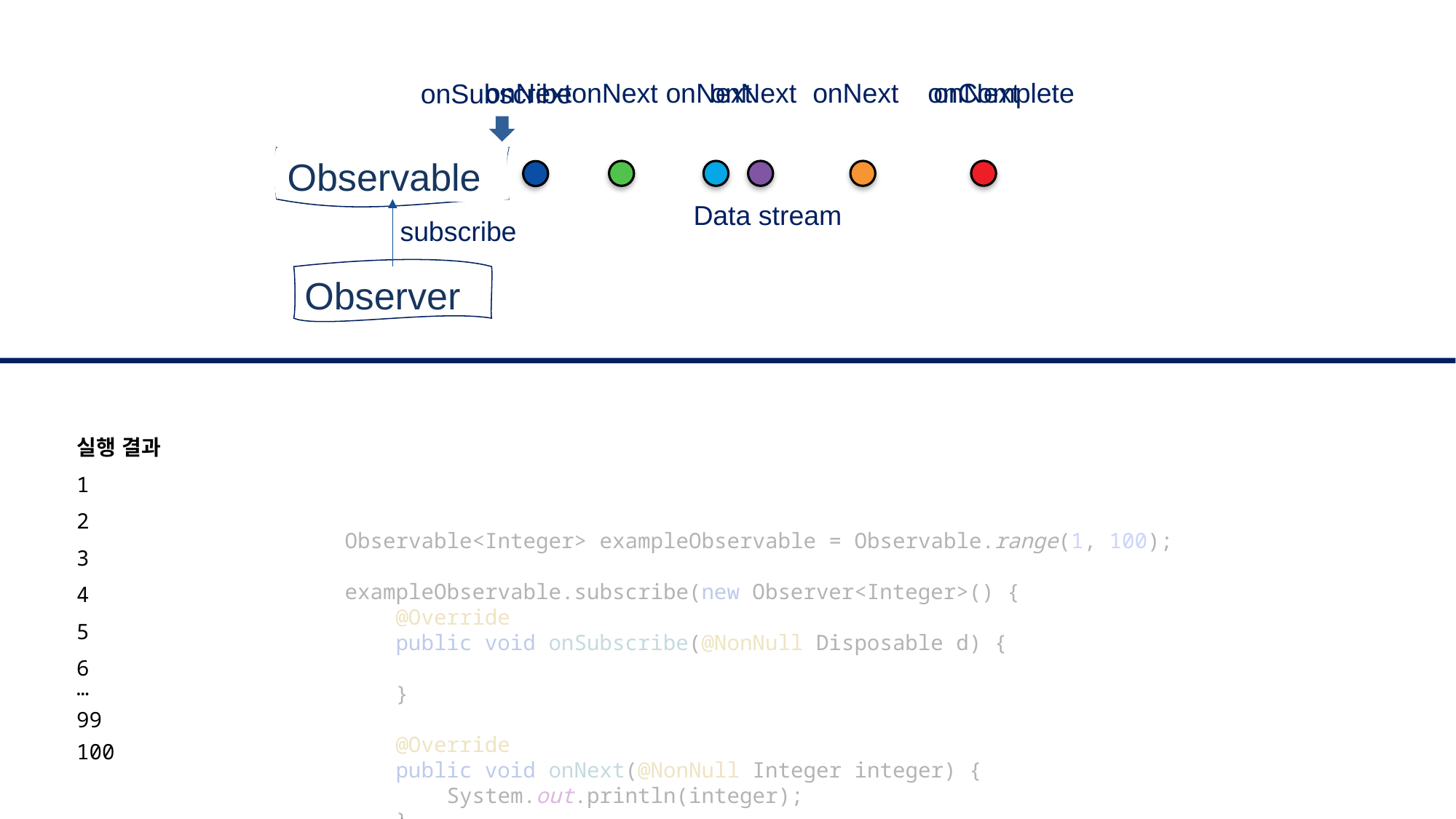

onComplete
onNext
onNext
onNext
onNext
onNext
onNext
onSubscribe

Observable

Data stream
subscribe
Observer
실행 결과
1
2
Observable<Integer> exampleObservable = Observable.range(1, 100);
exampleObservable.subscribe(new Observer<Integer>() {
    @Override
    public void onSubscribe(@NonNull Disposable d) {
    }
    @Override
    public void onNext(@NonNull Integer integer) {
        System.out.println(integer);
    }
    @Override
    public void onError(@NonNull Throwable e) {
    }
    @Override
    public void onComplete() {
    }
});

3
4
5
6
…
99
100